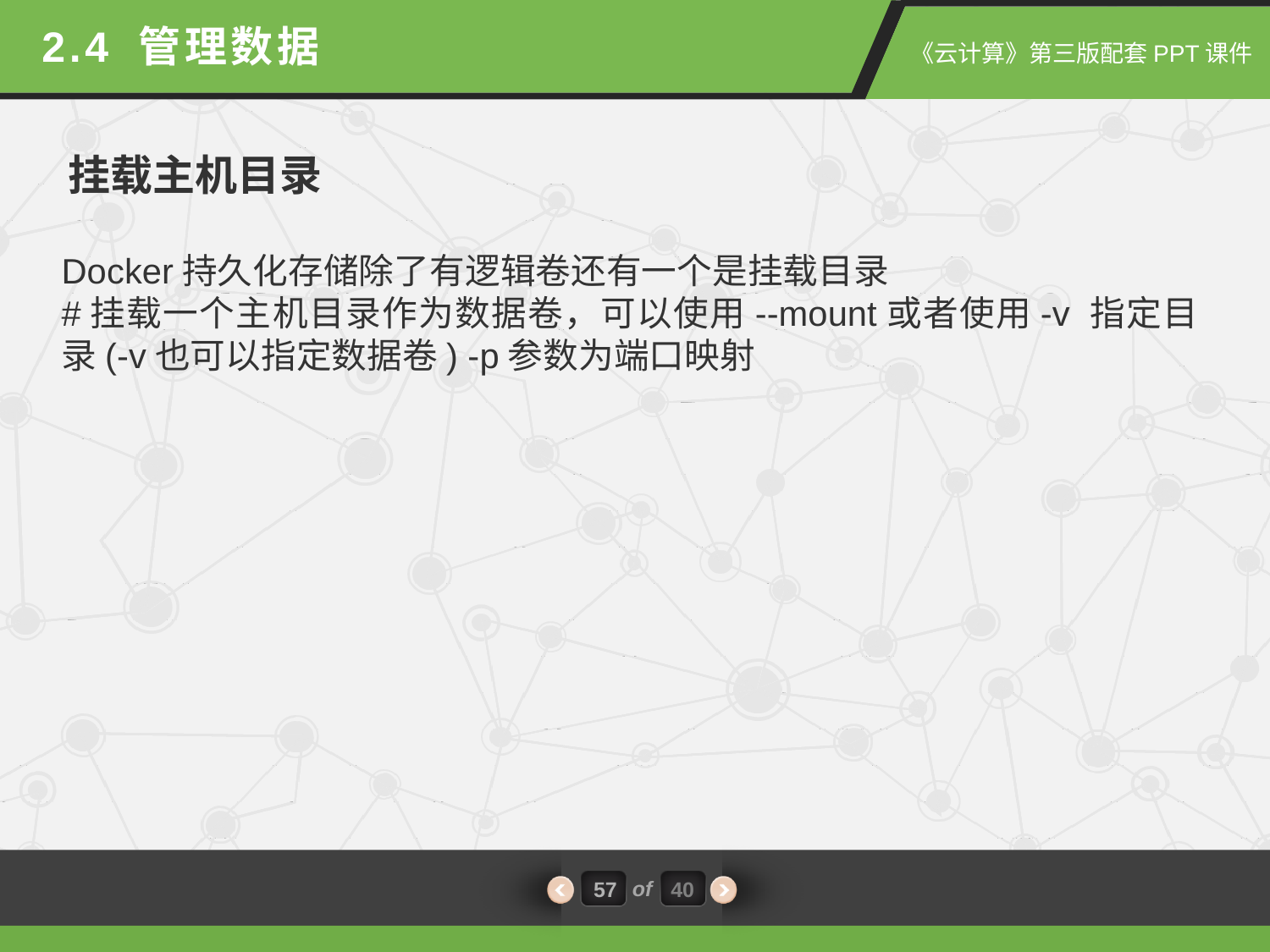

2.4 管理数据
挂载主机目录
Docker持久化存储除了有逻辑卷还有一个是挂载目录
#挂载一个主机目录作为数据卷，可以使用--mount或者使用-v 指定目录(-v也可以指定数据卷) -p参数为端口映射
57